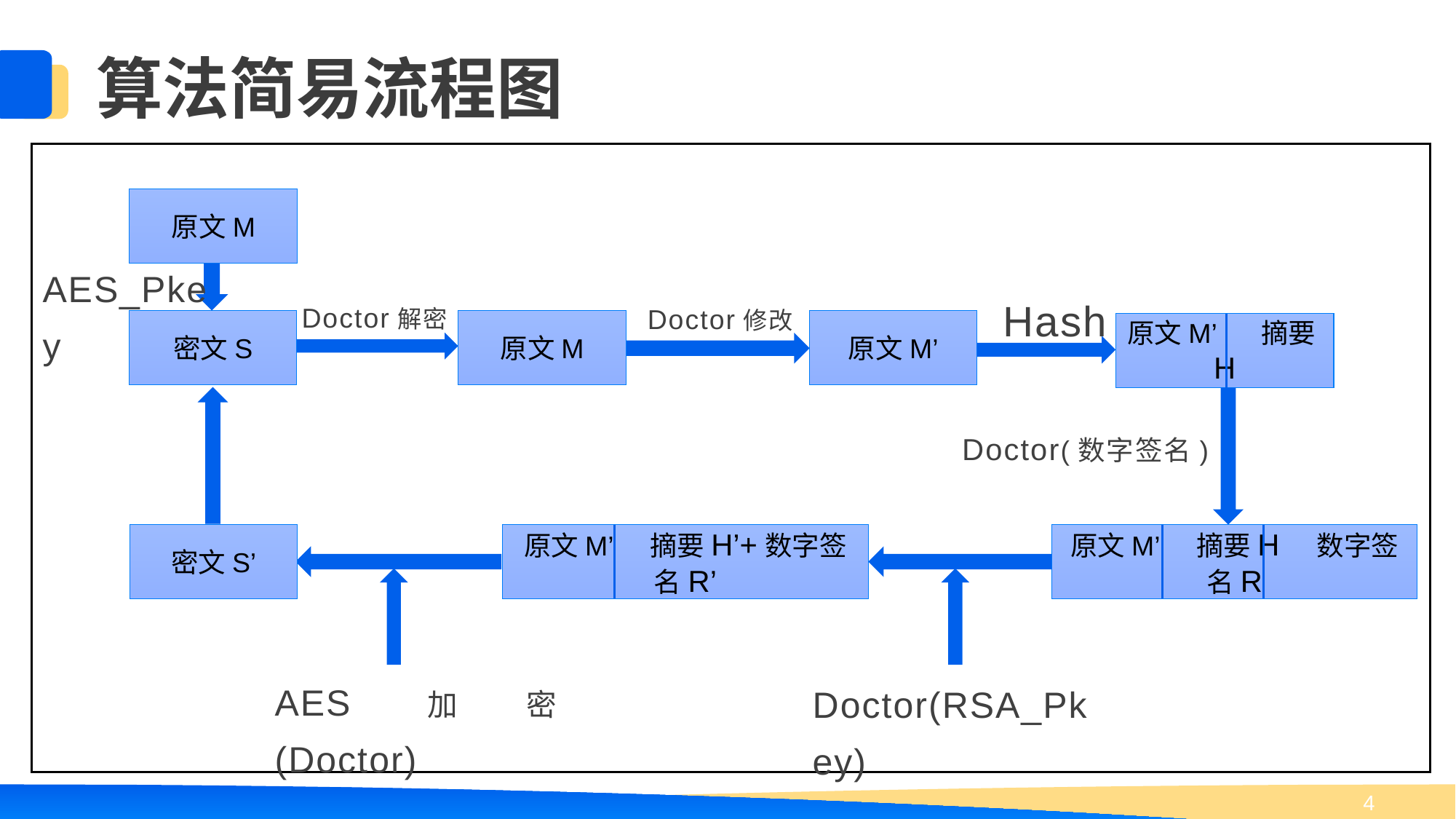

算法简易流程图

原文M
AES_Pkey

Hash

Doctor解密
Doctor修改
密文S
原文M
原文M’
原文M’     摘要H

Doctor(数字签名)

密文S’
原文M’    摘要H’+数字签名R’
原文M’    摘要H    数字签名R

AES加密(Doctor)
Doctor(RSA_Pkey)